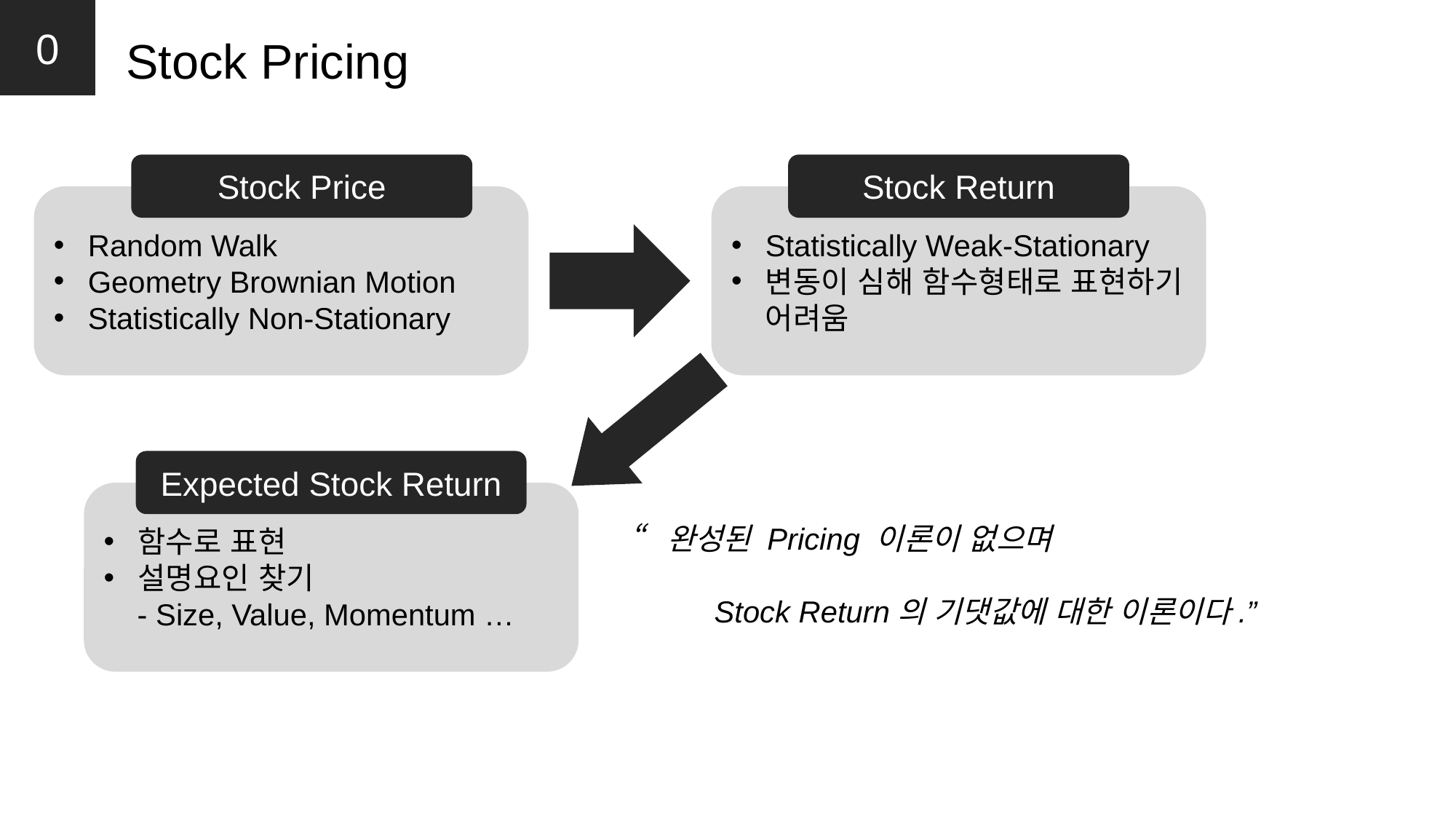

0
Stock Pricing
Stock Price
Stock Return
Random Walk
Geometry Brownian Motion
Statistically Non-Stationary
Statistically Weak-Stationary
변동이 심해 함수형태로 표현하기 어려움

Expected Stock Return
함수로 표현
설명요인 찾기
    - Size, Value, Momentum …
“완성된 Pricing 이론이 없으며

Stock Return의 기댓값에 대한 이론이다.”